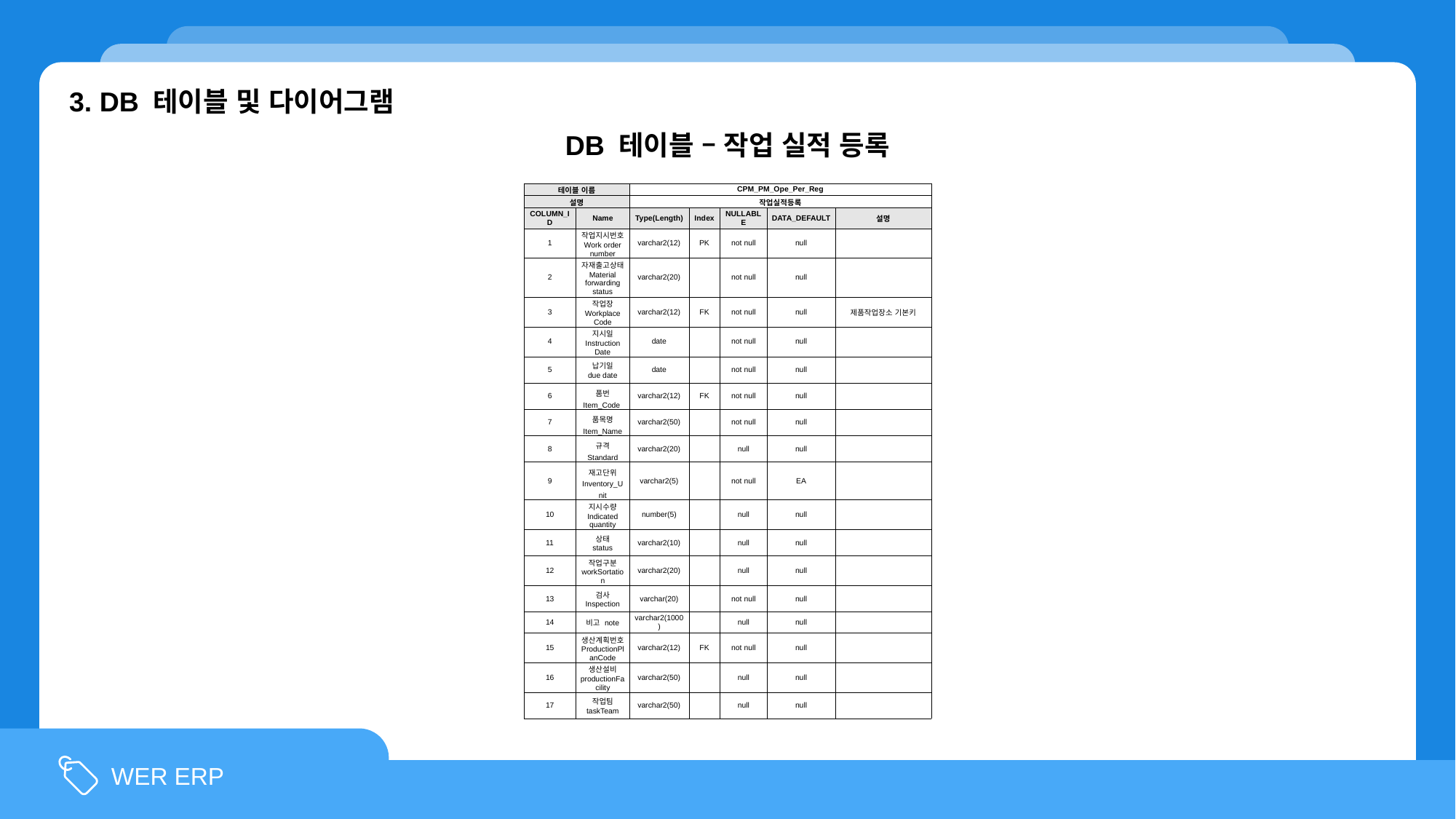

3. DB 테이블 및 다이어그램
DB 테이블 – 작업 실적 등록
| 테이블 이름 |  | CPM\_PM\_Ope\_Per\_Reg |  |  |  |  |
| --- | --- | --- | --- | --- | --- | --- |
| 설명 |  | 작업실적등록 |  |  |  |  |
| COLUMN\_ID | Name | Type(Length) | Index | NULLABLE | DATA\_DEFAULT | 설명 |
| 1 | 작업지시번호 Work order number | varchar2(12) | PK | not null | null |  |
| 2 | 자재출고상태 Material forwarding status | varchar2(20) |  | not null | null |  |
| 3 | 작업장 Workplace Code | varchar2(12) | FK | not null | null | 제품작업장소 기본키 |
| 4 | 지시일 Instruction Date | date |  | not null | null |  |
| 5 | 납기일 due date | date |  | not null | null |  |
| 6 | 품번 Item\_Code | varchar2(12) | FK | not null | null |  |
| 7 | 품목명 Item\_Name | varchar2(50) |  | not null | null |  |
| 8 | 규격 Standard | varchar2(20) |  | null | null |  |
| 9 | 재고단위 Inventory\_Unit | varchar2(5) |  | not null | EA |  |
| 10 | 지시수량 Indicated quantity | number(5) |  | null | null |  |
| 11 | 상태 status | varchar2(10) |  | null | null |  |
| 12 | 작업구분 workSortation | varchar2(20) |  | null | null |  |
| 13 | 검사 Inspection | varchar(20) |  | not null | null |  |
| 14 | 비고 note | varchar2(1000) |  | null | null |  |
| 15 | 생산계획번호 ProductionPlanCode | varchar2(12) | FK | not null | null |  |
| 16 | 생산설비 productionFacility | varchar2(50) |  | null | null |  |
| 17 | 작업팀 taskTeam | varchar2(50) |  | null | null |  |

WER ERP